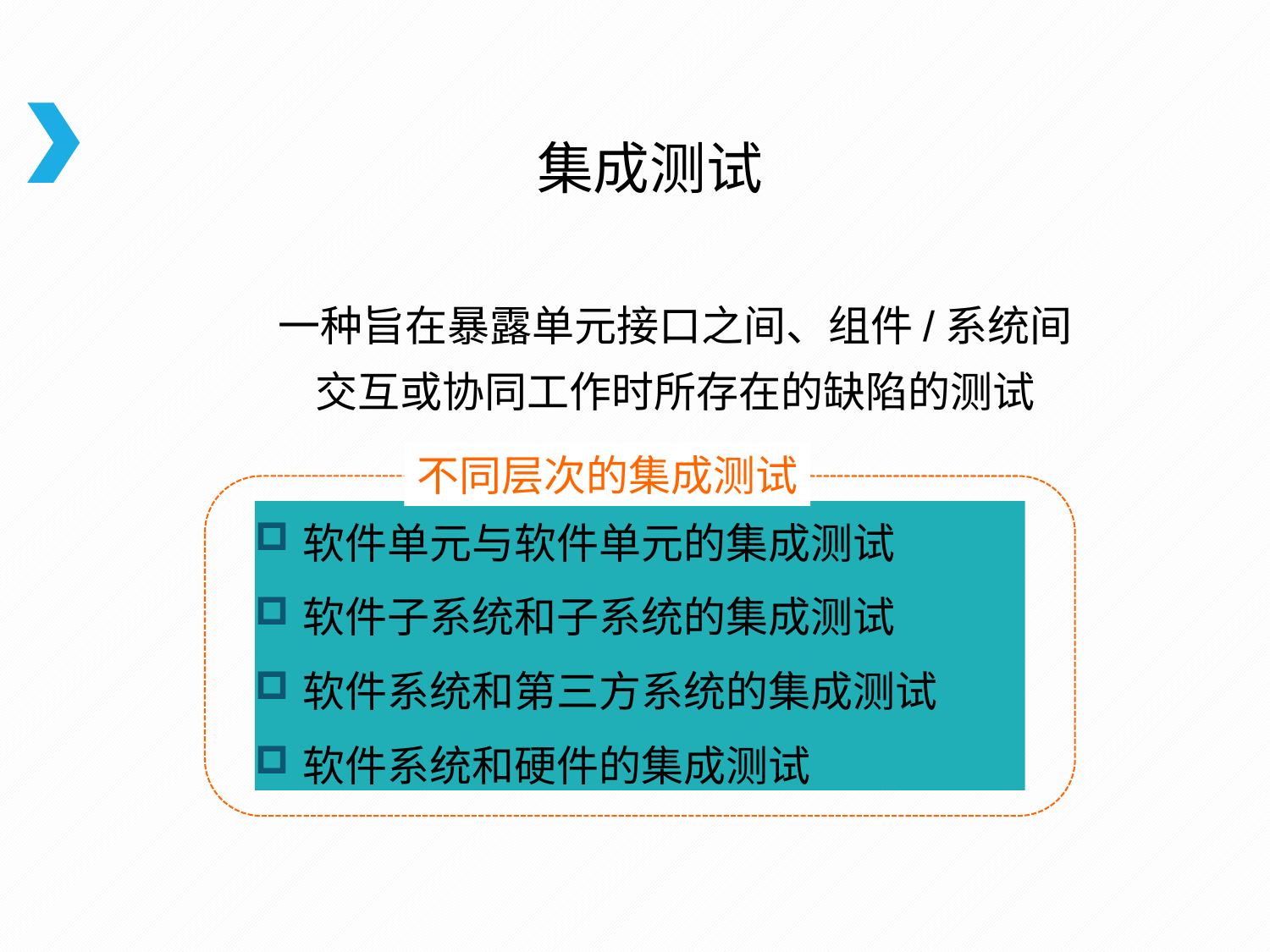

集成测试
一种旨在暴露单元接口之间、组件/系统间交互或协同工作时所存在的缺陷的测试
不同层次的集成测试

软件单元与软件单元的集成测试
软件子系统和子系统的集成测试
软件系统和第三方系统的集成测试
软件系统和硬件的集成测试